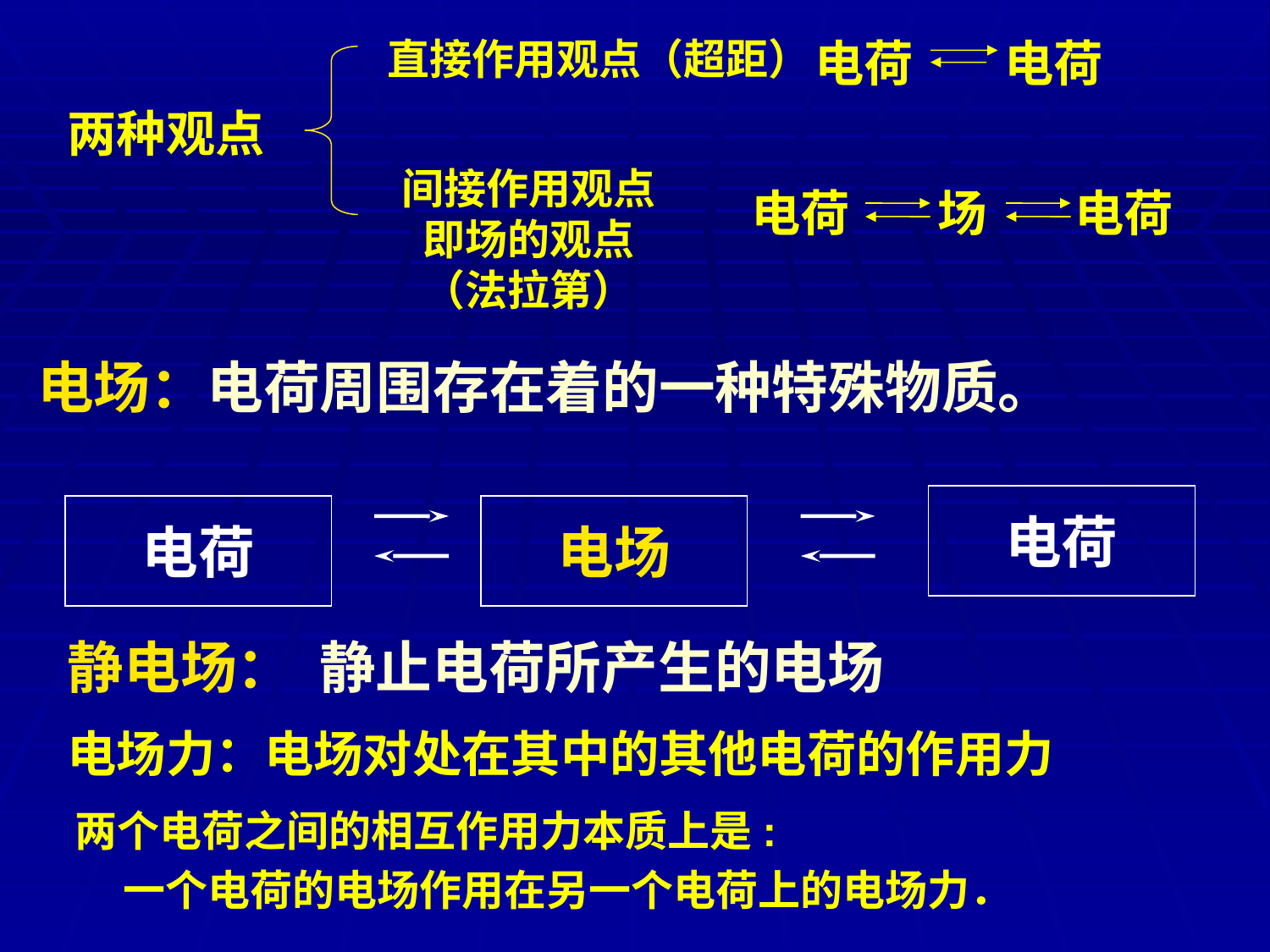

直接作用观点（超距）
电荷
电荷

两种观点
间接作用观点即场的观点（法拉第）
电荷
场
电荷

电场：电荷周围存在着的一种特殊物质。
电荷
电荷
电场

静电场：  静止电荷所产生的电场
电场力：电场对处在其中的其他电荷的作用力
两个电荷之间的相互作用力本质上是:
    一个电荷的电场作用在另一个电荷上的电场力．